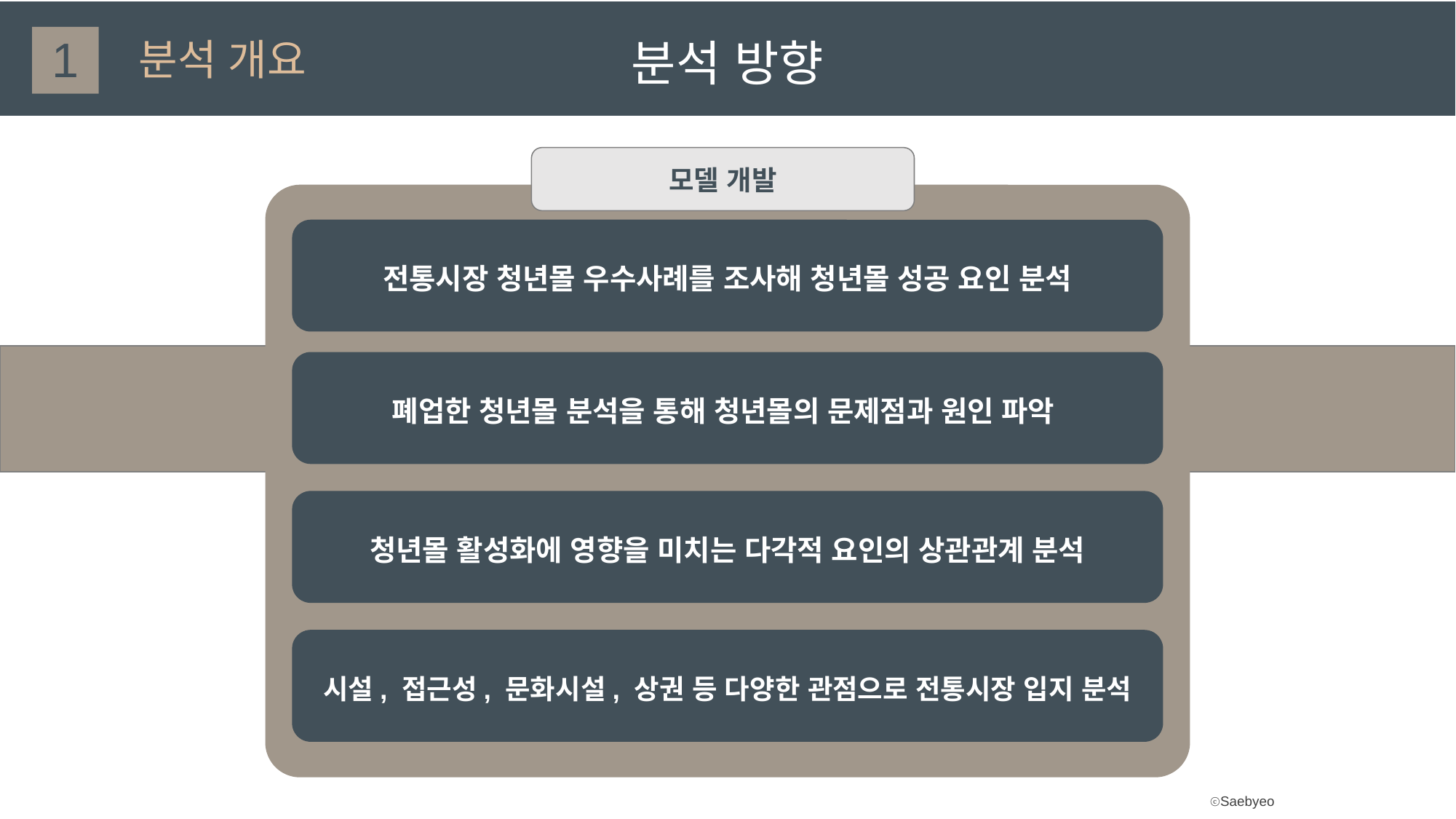

1

분석 개요
분석 방향
모델 개발

전통시장 청년몰 우수사례를 조사해 청년몰 성공 요인 분석

폐업한 청년몰 분석을 통해 청년몰의 문제점과 원인 파악
청년몰 활성화에 영향을 미치는 다각적 요인의 상관관계 분석
시설, 접근성, 문화시설, 상권 등 다양한 관점으로 전통시장 입지 분석